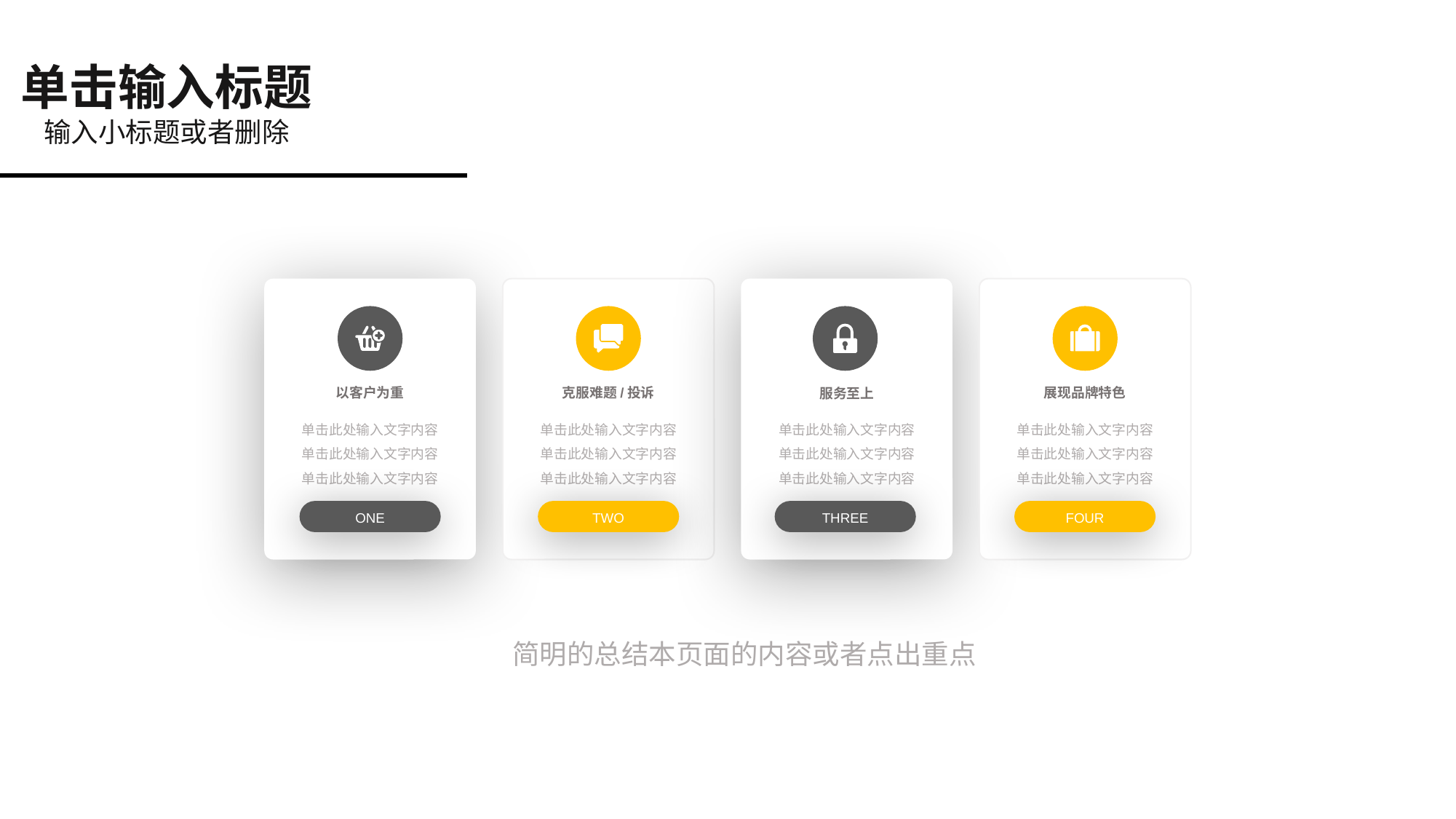

单击输入标题
输入小标题或者删除

以客户为重
单击此处输入文字内容
单击此处输入文字内容
单击此处输入文字内容

ONE

克服难题/投诉
单击此处输入文字内容
单击此处输入文字内容
单击此处输入文字内容

TWO

服务至上
单击此处输入文字内容
单击此处输入文字内容
单击此处输入文字内容

THREE

展现品牌特色
单击此处输入文字内容
单击此处输入文字内容
单击此处输入文字内容

FOUR
简明的总结本页面的内容或者点出重点